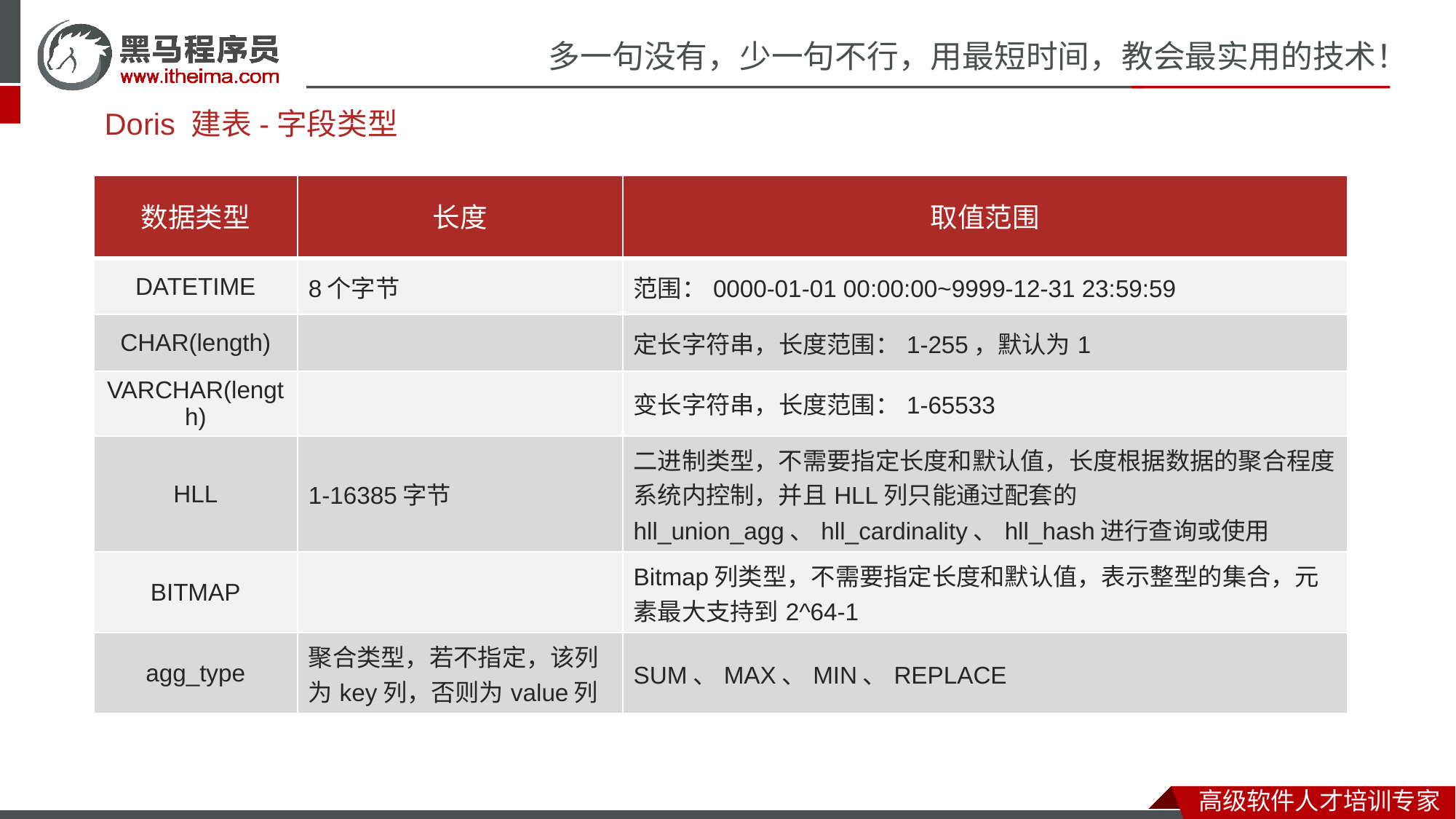

# Doris 建表-字段类型
| 数据类型 | 长度 | 取值范围 |
| --- | --- | --- |
| DATETIME | 8个字节 | 范围：0000-01-01 00:00:00~9999-12-31 23:59:59 |
| CHAR(length) |  | 定长字符串，长度范围：1-255，默认为1 |
| VARCHAR(length) |  | 变长字符串，长度范围：1-65533 |
| HLL | 1-16385字节 | 二进制类型，不需要指定长度和默认值，长度根据数据的聚合程度系统内控制，并且HLL列只能通过配套的hll\_union\_agg、hll\_cardinality、hll\_hash进行查询或使用 |
| BITMAP |  | Bitmap列类型，不需要指定长度和默认值，表示整型的集合，元素最大支持到2^64-1 |
| agg\_type | 聚合类型，若不指定，该列为key列，否则为value列 | SUM、MAX、MIN、REPLACE |